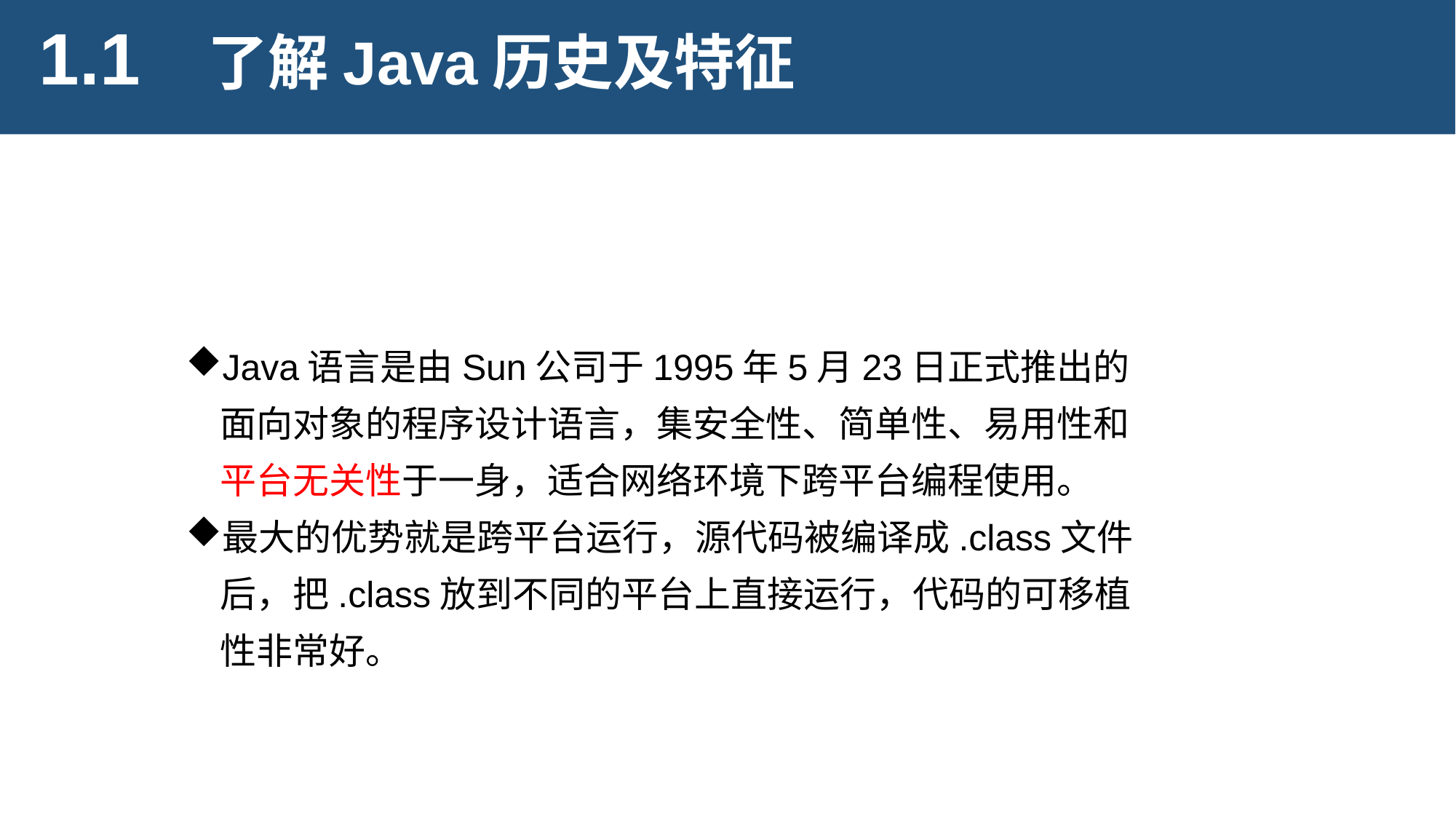

1.1
了解Java历史及特征
Java语言是由Sun公司于1995年5月23日正式推出的面向对象的程序设计语言，集安全性、简单性、易用性和平台无关性于一身，适合网络环境下跨平台编程使用。
最大的优势就是跨平台运行，源代码被编译成.class文件后，把.class放到不同的平台上直接运行，代码的可移植性非常好。